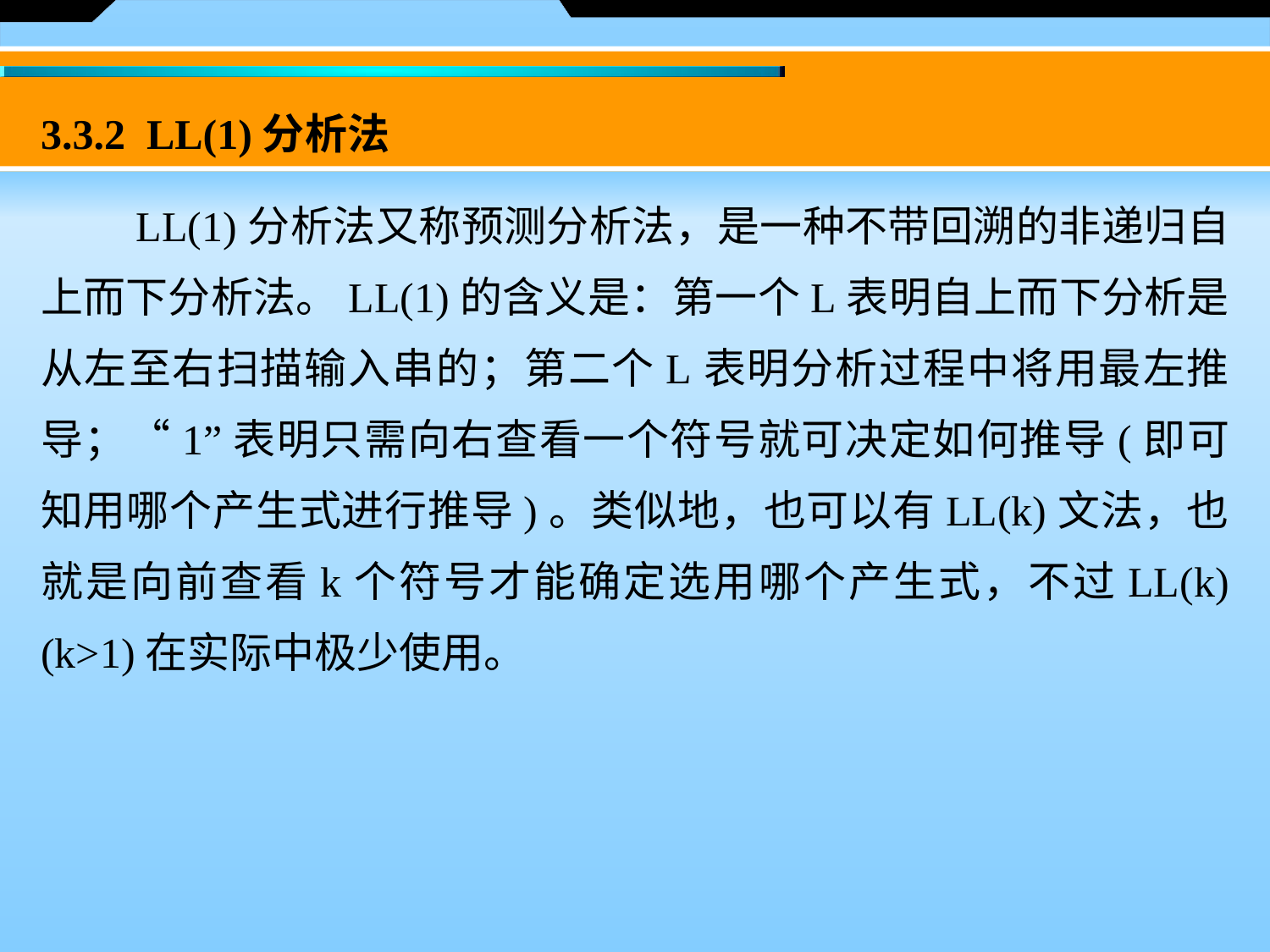

3.3.2  LL(1)分析法
　　LL(1)分析法又称预测分析法，是一种不带回溯的非递归自上而下分析法。LL(1)的含义是：第一个L表明自上而下分析是从左至右扫描输入串的；第二个L表明分析过程中将用最左推导；“1”表明只需向右查看一个符号就可决定如何推导(即可知用哪个产生式进行推导)。类似地，也可以有LL(k)文法，也就是向前查看k个符号才能确定选用哪个产生式，不过LL(k)(k>1)在实际中极少使用。